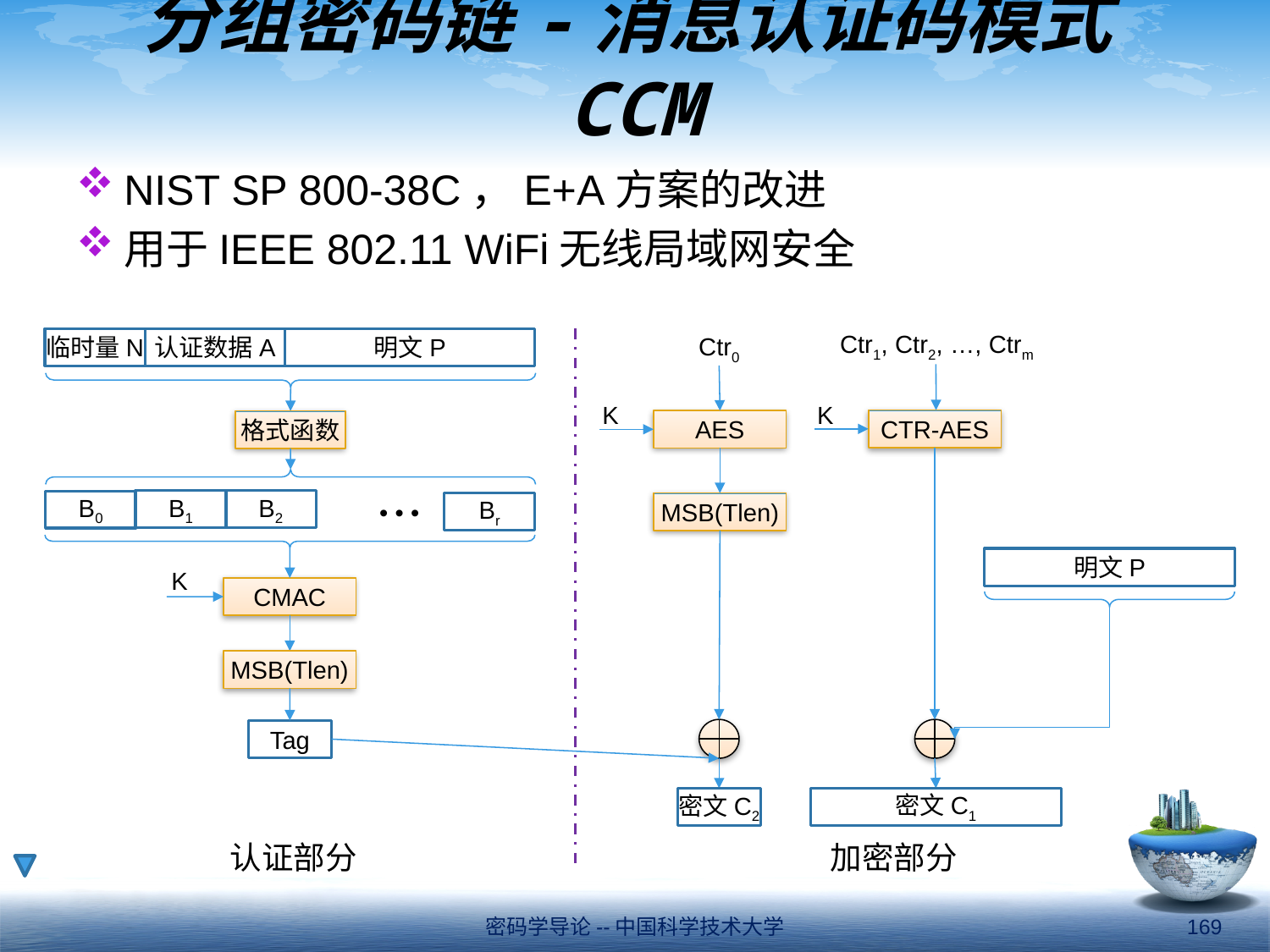

# 分组密码链-消息认证码模式CCM
NIST SP 800-38C，E+A方案的改进
用于IEEE 802.11 WiFi无线局域网安全

Ctr1, Ctr2, …, Ctrm
临时量N
认证数据A
明文P
Ctr0
K
K
CTR-AES
AES
格式函数

B1
B2
B0
• • •
Br
MSB(Tlen)
明文P
K
CMAC
MSB(Tlen)

Tag
密文C1
密文C2
加密部分
认证部分

密码学导论--中国科学技术大学
169